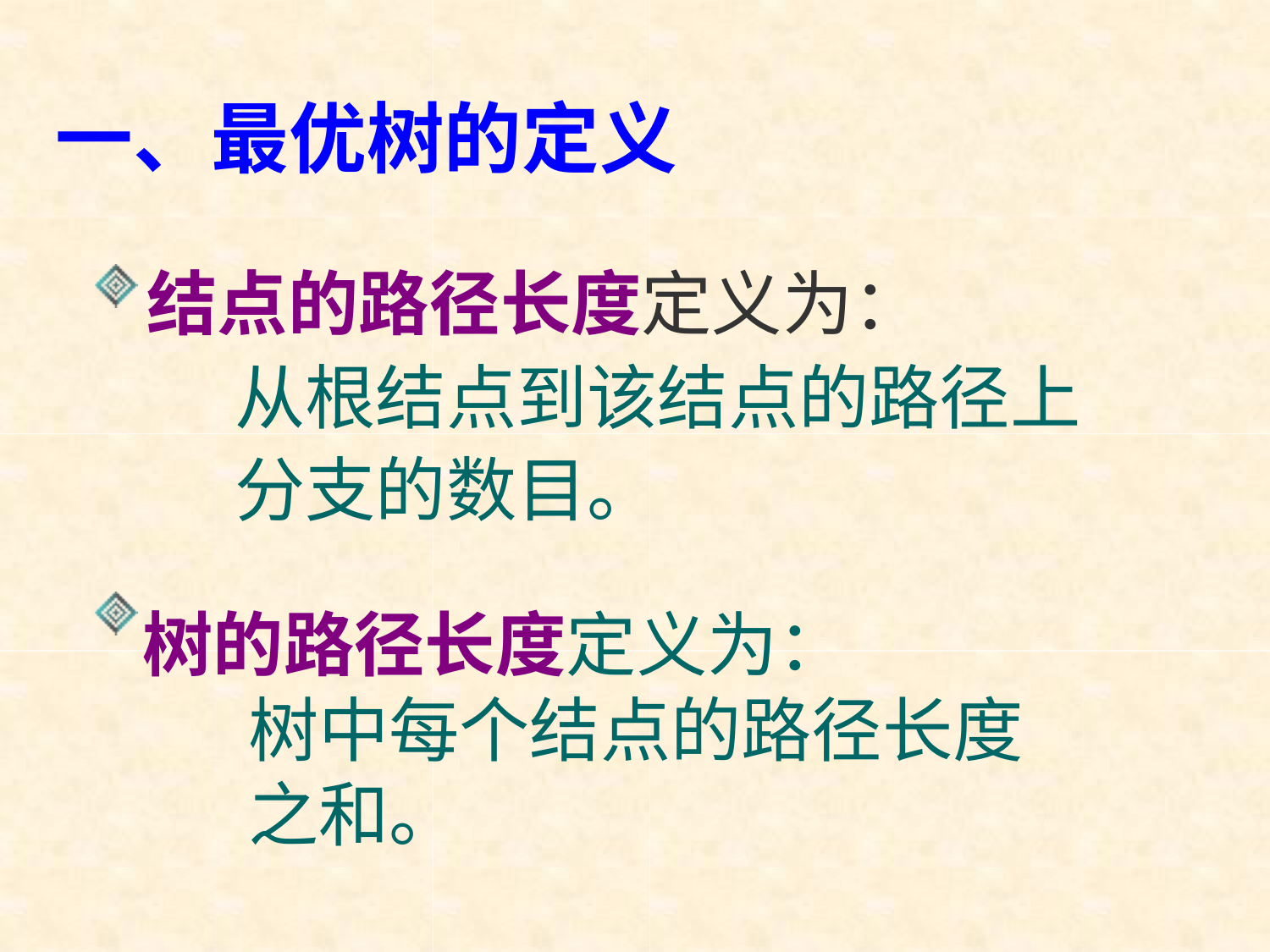

# 一、最优树的定义
结点的路径长度定义为：
从根结点到该结点的路径上 分支的数目。

树的路径长度定义为：
树中每个结点的路径长度之和。